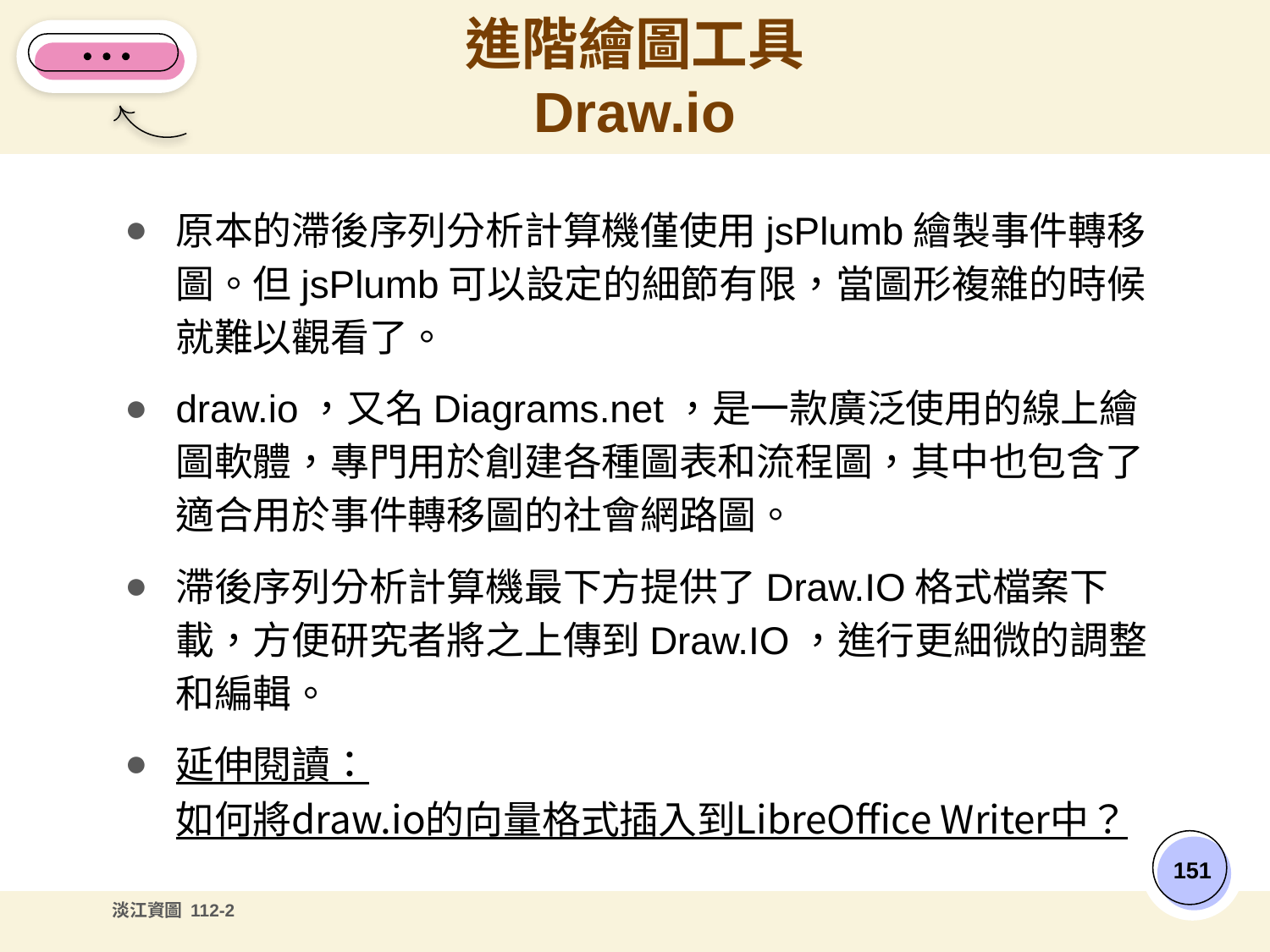

# 進階繪圖工具
Draw.io
原本的滯後序列分析計算機僅使用jsPlumb繪製事件轉移圖。但jsPlumb可以設定的細節有限，當圖形複雜的時候就難以觀看了。
draw.io，又名Diagrams.net，是一款廣泛使用的線上繪圖軟體，專門用於創建各種圖表和流程圖，其中也包含了適合用於事件轉移圖的社會網路圖。
滯後序列分析計算機最下方提供了Draw.IO格式檔案下載，方便研究者將之上傳到Draw.IO，進行更細微的調整和編輯。
延伸閱讀：如何將draw.io的向量格式插入到LibreOffice Writer中？
151